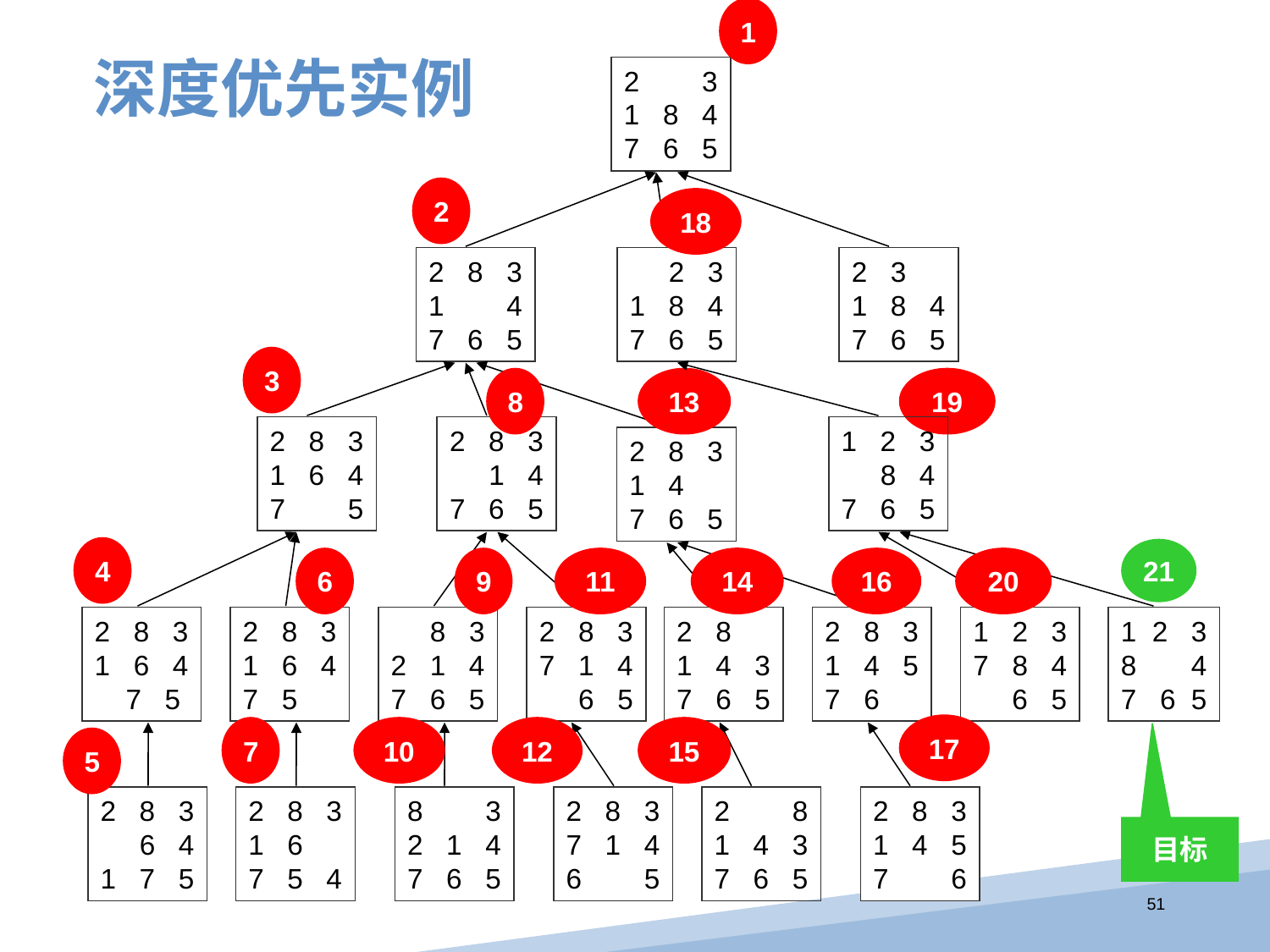

1
深度优先实例
2        3
1   8   4
7   6   5

2   8   3
1        4
7   6   5
     2   3
1   8   4
7   6   5
2   3
1   8   4
7   6   5
2
18
3

2   8   3
1   6   4
7        5
2   8   3
     1   4
7   6   5
2   8   3
1   4
7   6   5

1   2   3
     8   4
7   6   5
13
19
8

2   8   3
1   6   4
    7   5
2   8   3
1   6   4
7   5

     8   3
2   1   4
7   6   5
2   8   3
7   1   4
     6   5

1   2   3
7   8   4
     6   5
1  2   3
8       4
7   6  5
4
21

2   8
1   4   3
7   6   5
2   8   3
1   4   5
7   6
11
14
16
20
6
9
17
10
12
15
7

2   8   3
     6   4
1   7   5

2   8   3
1   6
7   5   4

8        3
2   1   4
7   6   5

2   8   3
7   1   4
6        5

2        8
1   4   3
7   6   5

2   8   3
1   4   5
7        6
5
目标

51